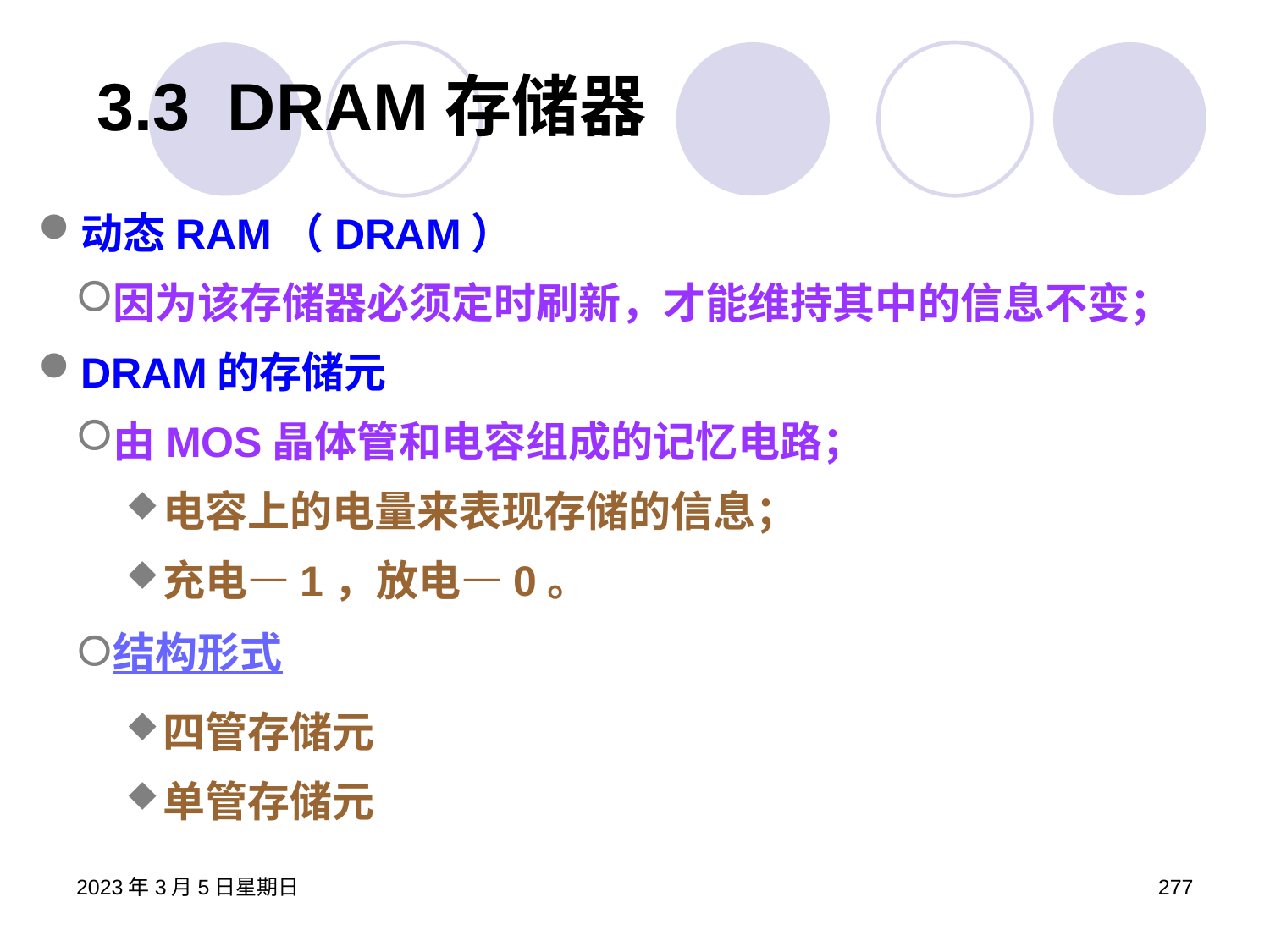

# 3.3  DRAM存储器
动态RAM（DRAM）
因为该存储器必须定时刷新，才能维持其中的信息不变；
DRAM的存储元
由MOS晶体管和电容组成的记忆电路；
电容上的电量来表现存储的信息；
充电—1，放电—0。
结构形式
四管存储元
单管存储元
2023年3月5日星期日
277